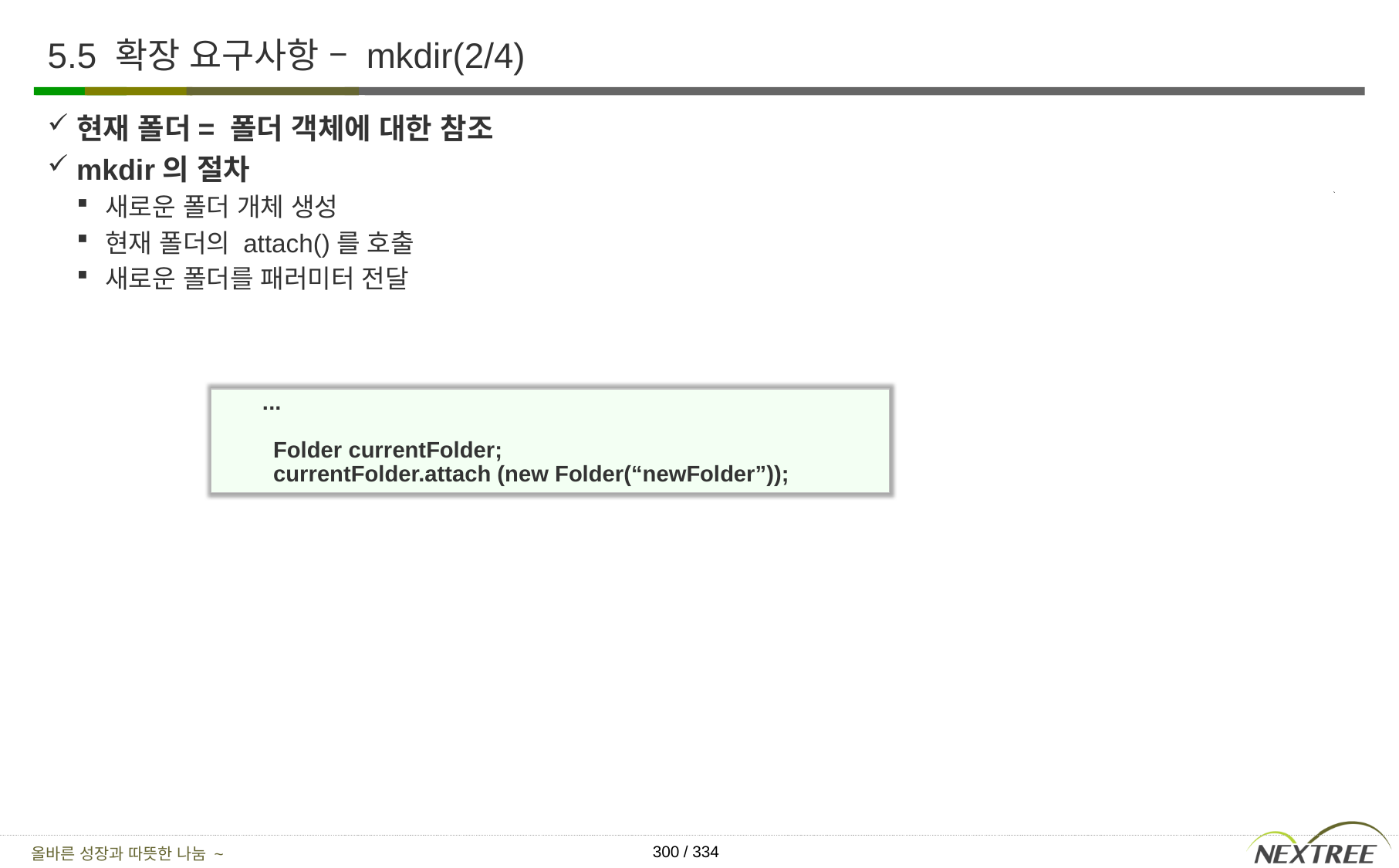

# 5.5 확장 요구사항 – mkdir(2/4)
현재 폴더= 폴더 객체에 대한 참조
mkdir의 절차
새로운 폴더 개체 생성
현재 폴더의 attach()를 호출
새로운 폴더를 패러미터 전달
      ...

	Folder currentFolder;
	currentFolder.attach (new Folder(“newFolder”));